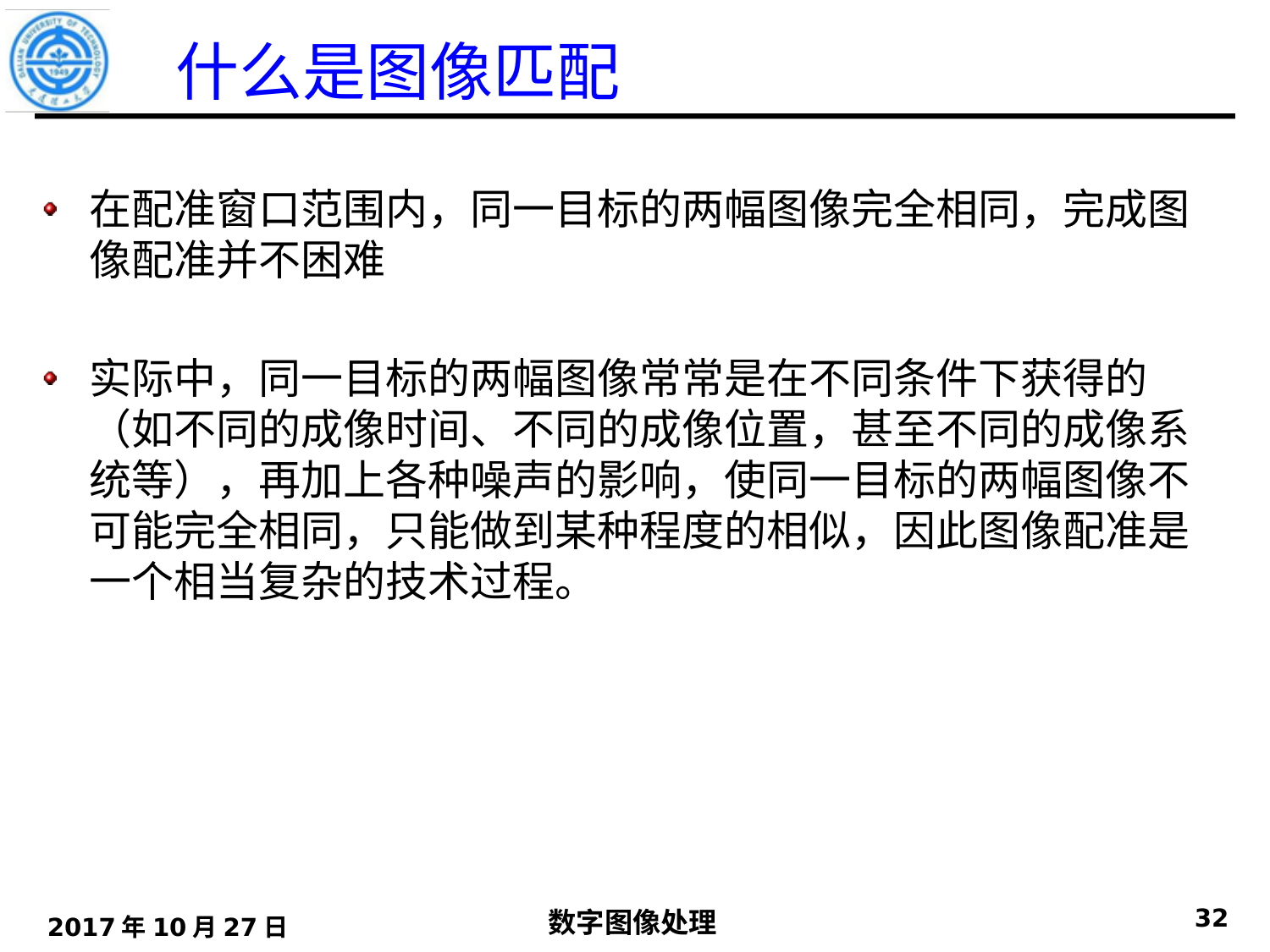

# 什么是图像匹配
在配准窗口范围内，同一目标的两幅图像完全相同，完成图像配准并不困难

实际中，同一目标的两幅图像常常是在不同条件下获得的（如不同的成像时间、不同的成像位置，甚至不同的成像系统等），再加上各种噪声的影响，使同一目标的两幅图像不可能完全相同，只能做到某种程度的相似，因此图像配准是一个相当复杂的技术过程。